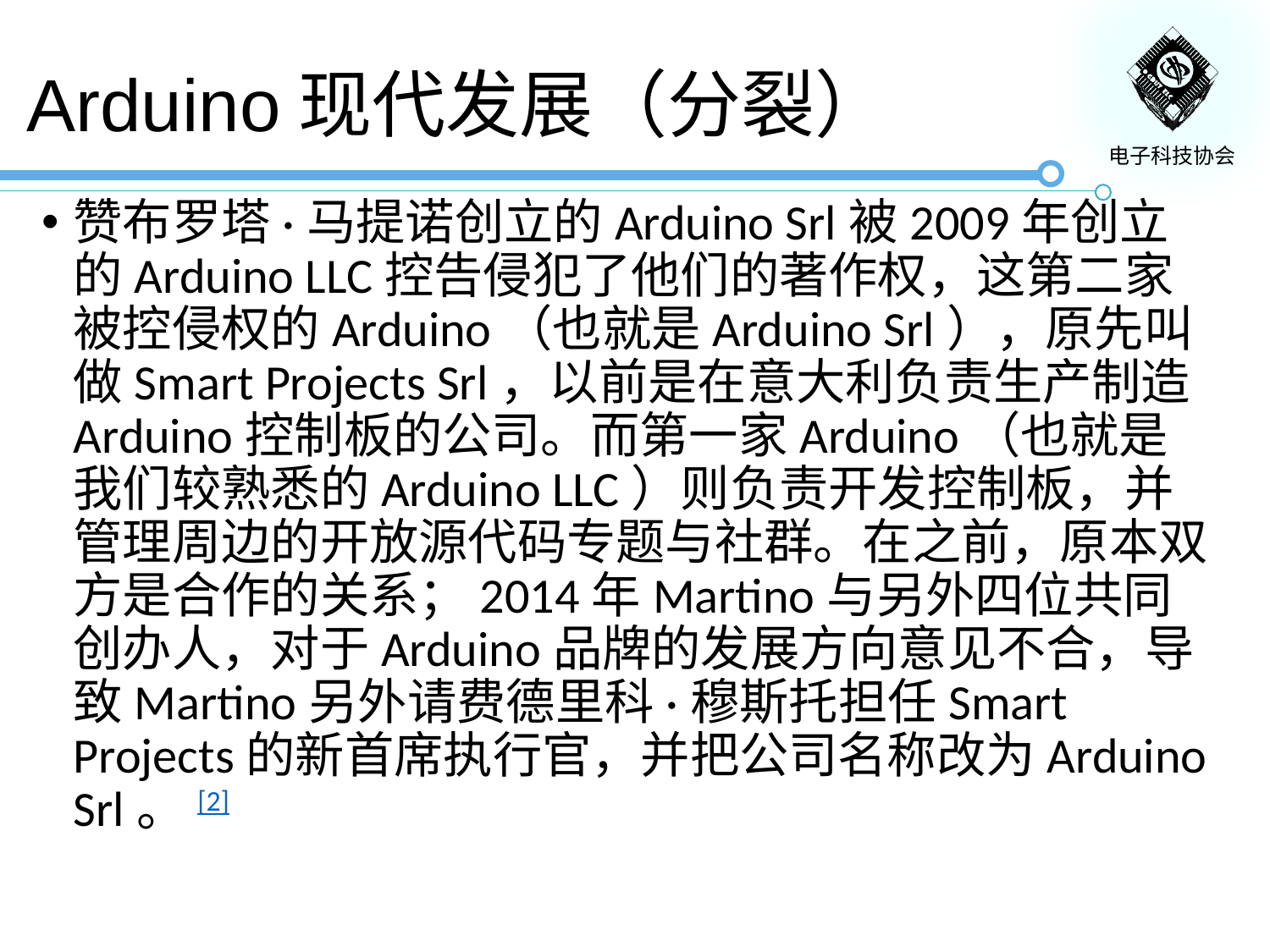

# Arduino现代发展（分裂）
赞布罗塔·马提诺创立的Arduino Srl被2009年创立的Arduino LLC控告侵犯了他们的著作权，这第二家被控侵权的Arduino（也就是Arduino Srl），原先叫做Smart Projects Srl，以前是在意大利负责生产制造Arduino控制板的公司。而第一家Arduino（也就是我们较熟悉的Arduino LLC）则负责开发控制板，并管理周边的开放源代码专题与社群。在之前，原本双方是合作的关系；2014年Martino与另外四位共同创办人，对于Arduino品牌的发展方向意见不合，导致Martino另外请费德里科·穆斯托担任Smart Projects的新首席执行官，并把公司名称改为Arduino Srl。[2]